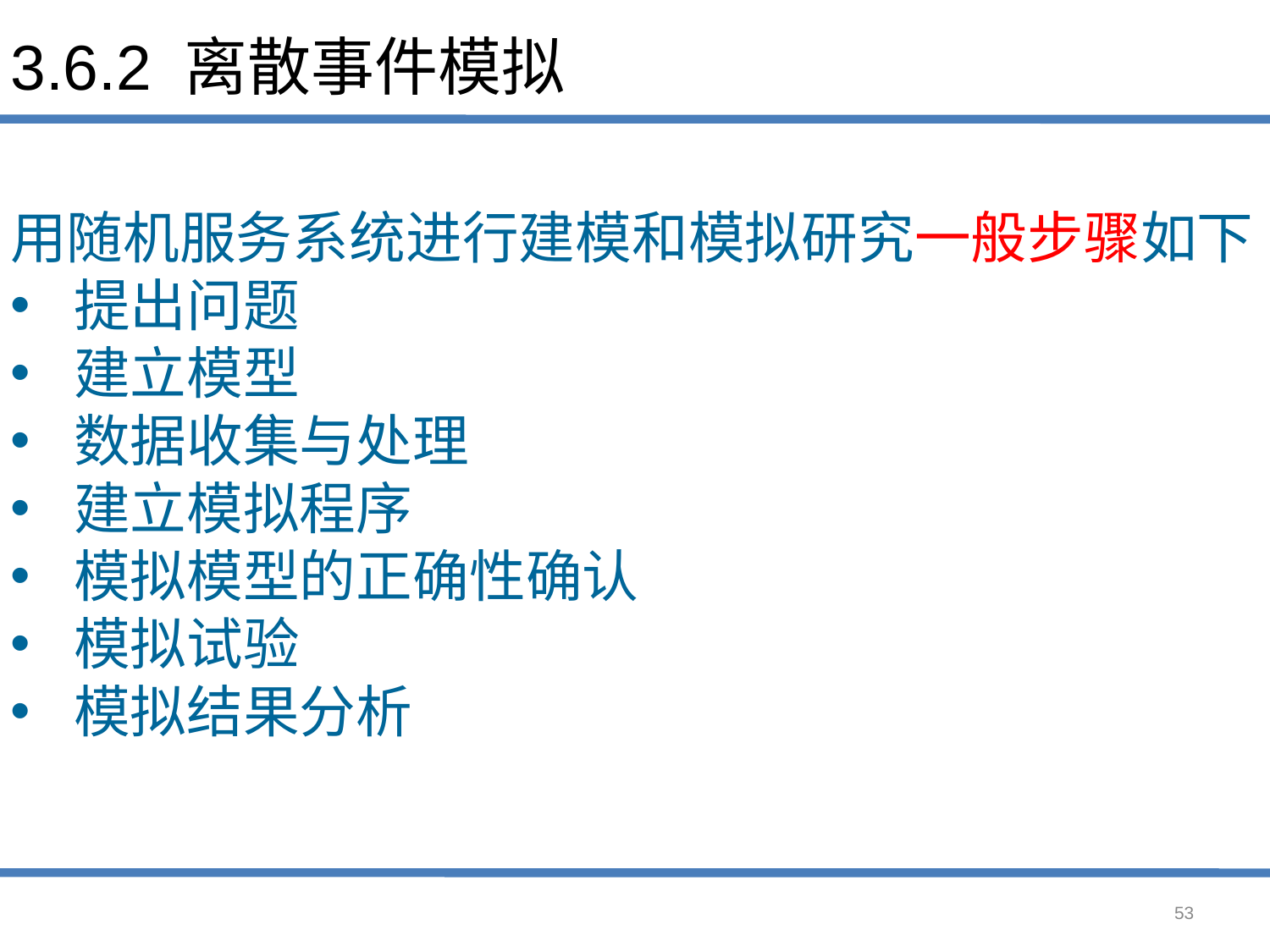

# 3.6.2 离散事件模拟
用随机服务系统进行建模和模拟研究一般步骤如下
提出问题
建立模型
数据收集与处理
建立模拟程序
模拟模型的正确性确认
模拟试验
模拟结果分析
53